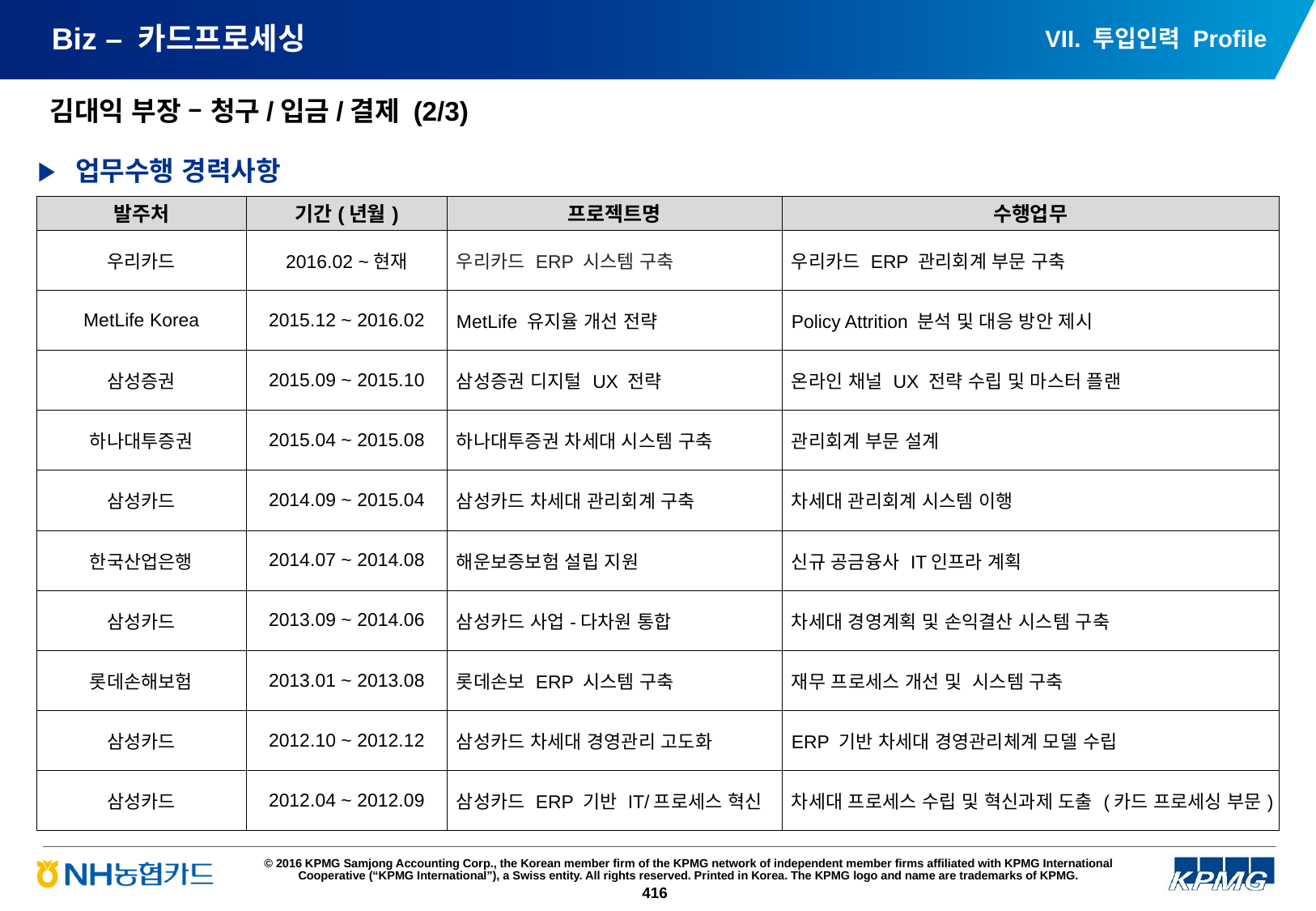

VII. 투입인력 Profile
# Biz – 카드프로세싱
김대익 부장 – 청구/입금/결제 (2/3)
업무수행 경력사항
| 발주처 | 기간(년월) | 프로젝트명 | 수행업무 |
| --- | --- | --- | --- |
| 우리카드 | 2016.02 ~현재 | 우리카드 ERP 시스템 구축 | 우리카드 ERP 관리회계 부문 구축 |
| MetLife Korea | 2015.12 ~ 2016.02 | MetLife 유지율 개선 전략 | Policy Attrition 분석 및 대응 방안 제시 |
| 삼성증권 | 2015.09 ~ 2015.10 | 삼성증권 디지털 UX 전략 | 온라인 채널 UX 전략 수립 및 마스터 플랜 |
| 하나대투증권 | 2015.04 ~ 2015.08 | 하나대투증권 차세대 시스템 구축 | 관리회계 부문 설계 |
| 삼성카드 | 2014.09 ~ 2015.04 | 삼성카드 차세대 관리회계 구축 | 차세대 관리회계 시스템 이행 |
| 한국산업은행 | 2014.07 ~ 2014.08 | 해운보증보험 설립 지원 | 신규 공금융사 IT인프라 계획 |
| 삼성카드 | 2013.09 ~ 2014.06 | 삼성카드 사업-다차원 통합 | 차세대 경영계획 및 손익결산 시스템 구축 |
| 롯데손해보험 | 2013.01 ~ 2013.08 | 롯데손보 ERP 시스템 구축 | 재무 프로세스 개선 및 시스템 구축 |
| 삼성카드 | 2012.10 ~ 2012.12 | 삼성카드 차세대 경영관리 고도화 | ERP 기반 차세대 경영관리체계 모델 수립 |
| 삼성카드 | 2012.04 ~ 2012.09 | 삼성카드 ERP 기반 IT/프로세스 혁신 | 차세대 프로세스 수립 및 혁신과제 도출 (카드 프로세싱 부문) |